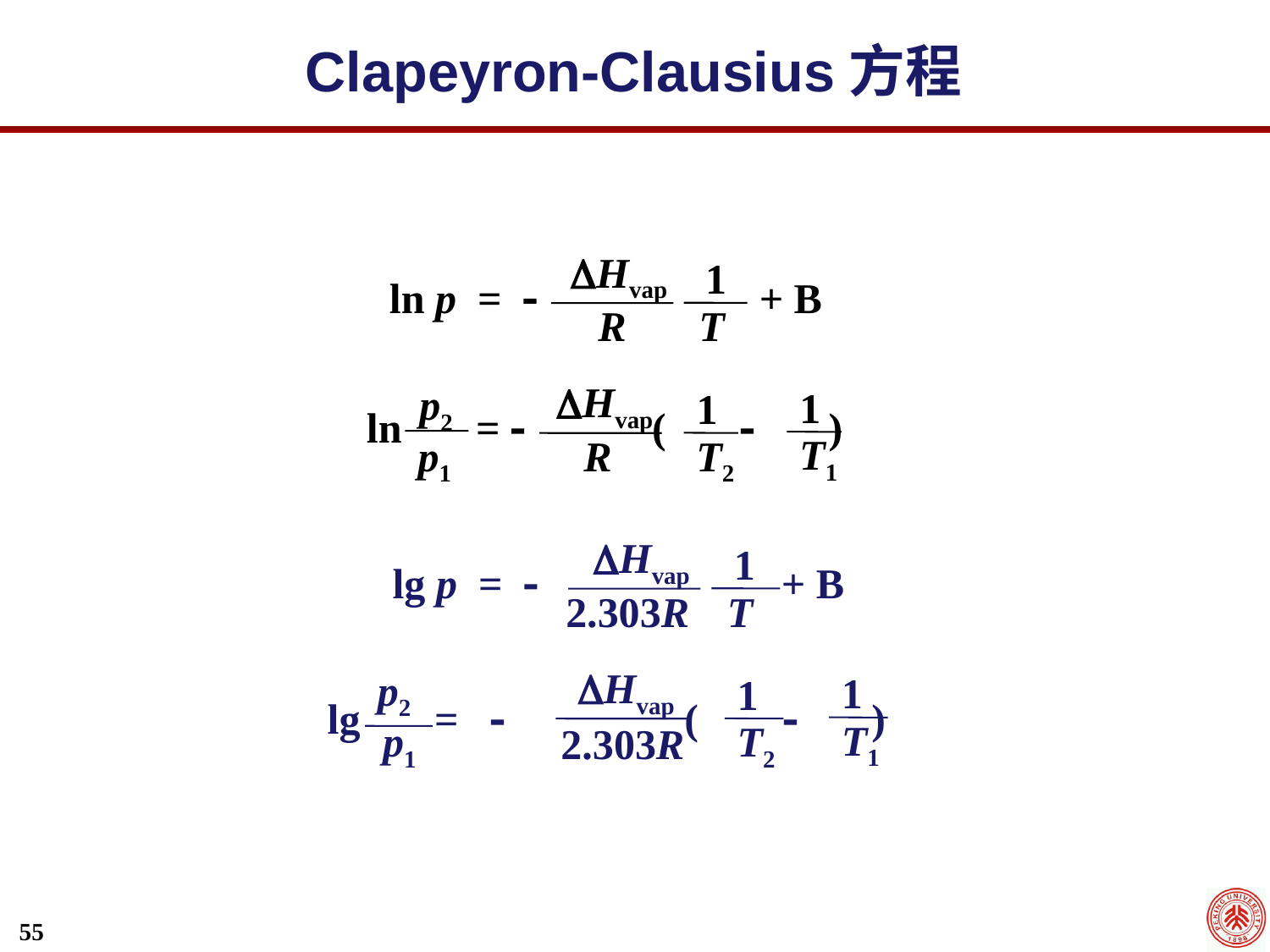

Clapeyron-Clausius方程

ΔHvap
R

1
T

ln p  =  −                     + B
ΔHvap
R

p2
p1

1
T1

1
T2

ln       = −            (       −       )
ΔHvap
1
lg p  =  −                       + B
T
2.303R

ΔHvap
p2
1
1
lg       =   −                 (        −       )
T1
T2
p1
2.303R

55